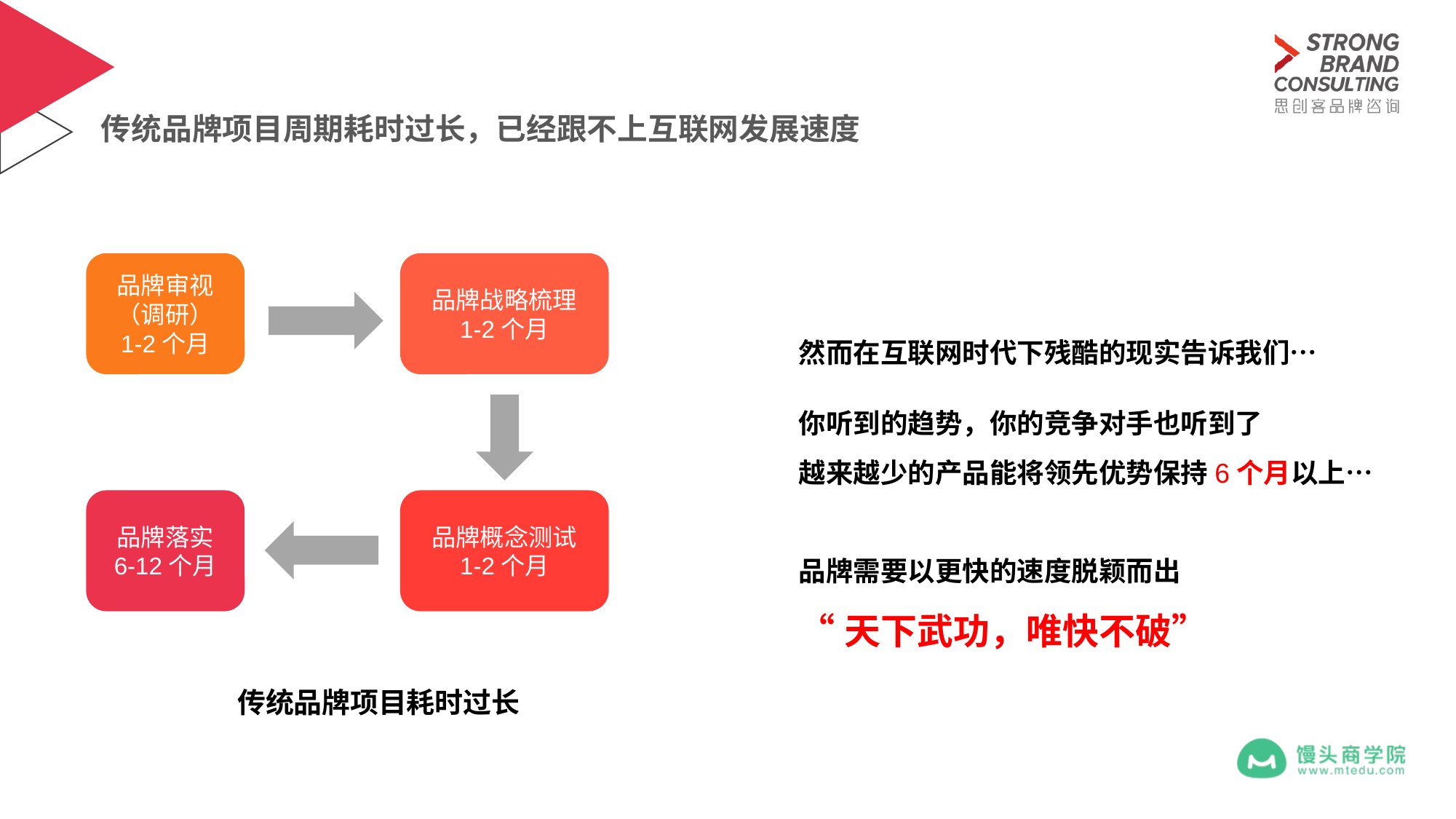

# 传统品牌项目周期耗时过长，已经跟不上互联网发展速度
品牌审视（调研）
1-2个月
品牌战略梳理
1-2个月

然而在互联网时代下残酷的现实告诉我们…
你听到的趋势，你的竞争对手也听到了
越来越少的产品能将领先优势保持6个月以上…

品牌需要以更快的速度脱颖而出
“天下武功，唯快不破”

品牌落实
6-12个月
品牌概念测试
1-2个月

传统品牌项目耗时过长